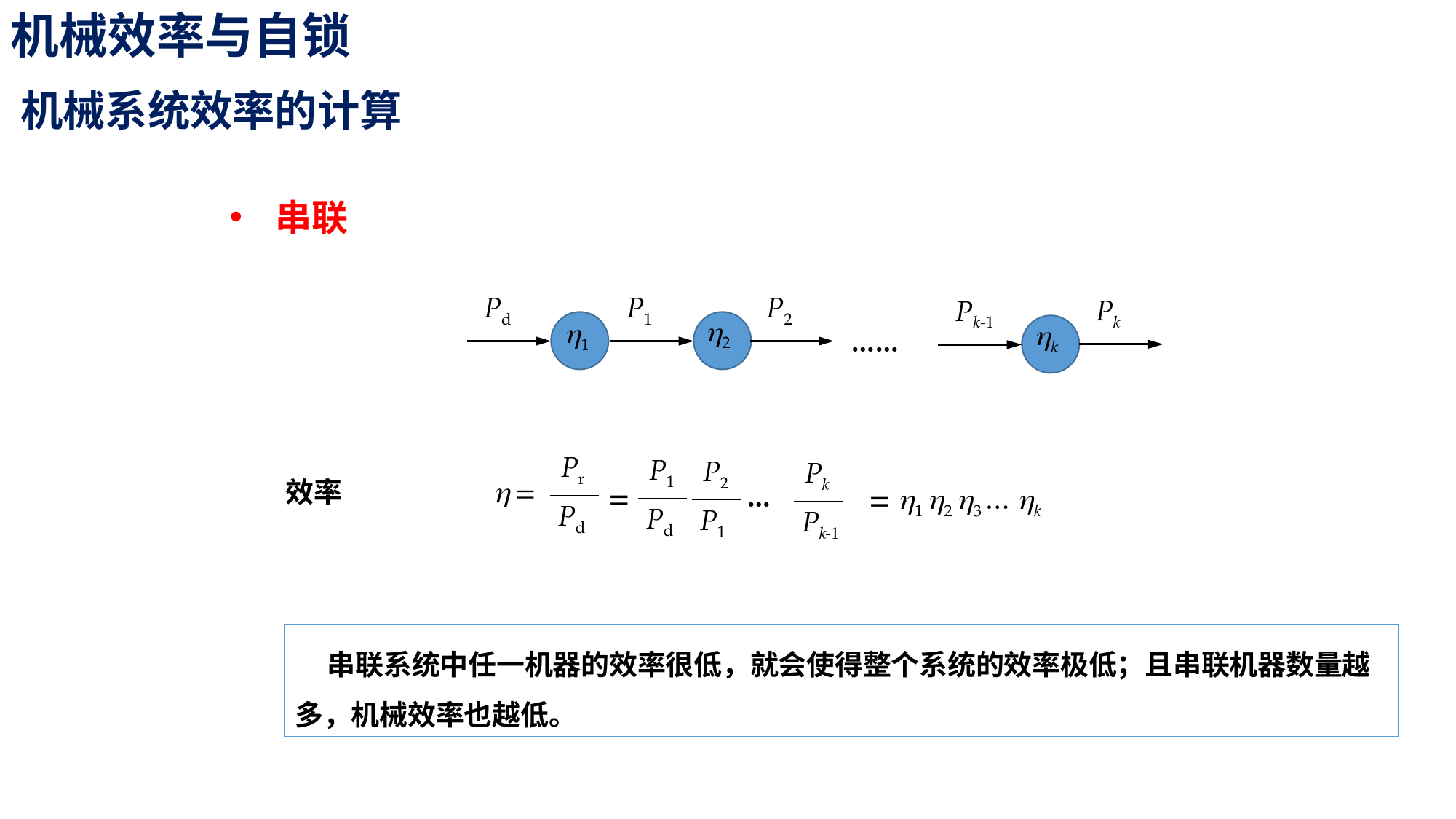

机械效率与自锁
机械系统效率的计算
串联
Pd
P1
P2
Pk
Pk-1
η2
η1

ηk

……
Pr
Pd
P1
Pd
P2
P1
Pk
Pk-1
η =
效率
…
=
= η1 η2 η3 … ηk
    串联系统中任一机器的效率很低，就会使得整个系统的效率极低；且串联机器数量越多，机械效率也越低。